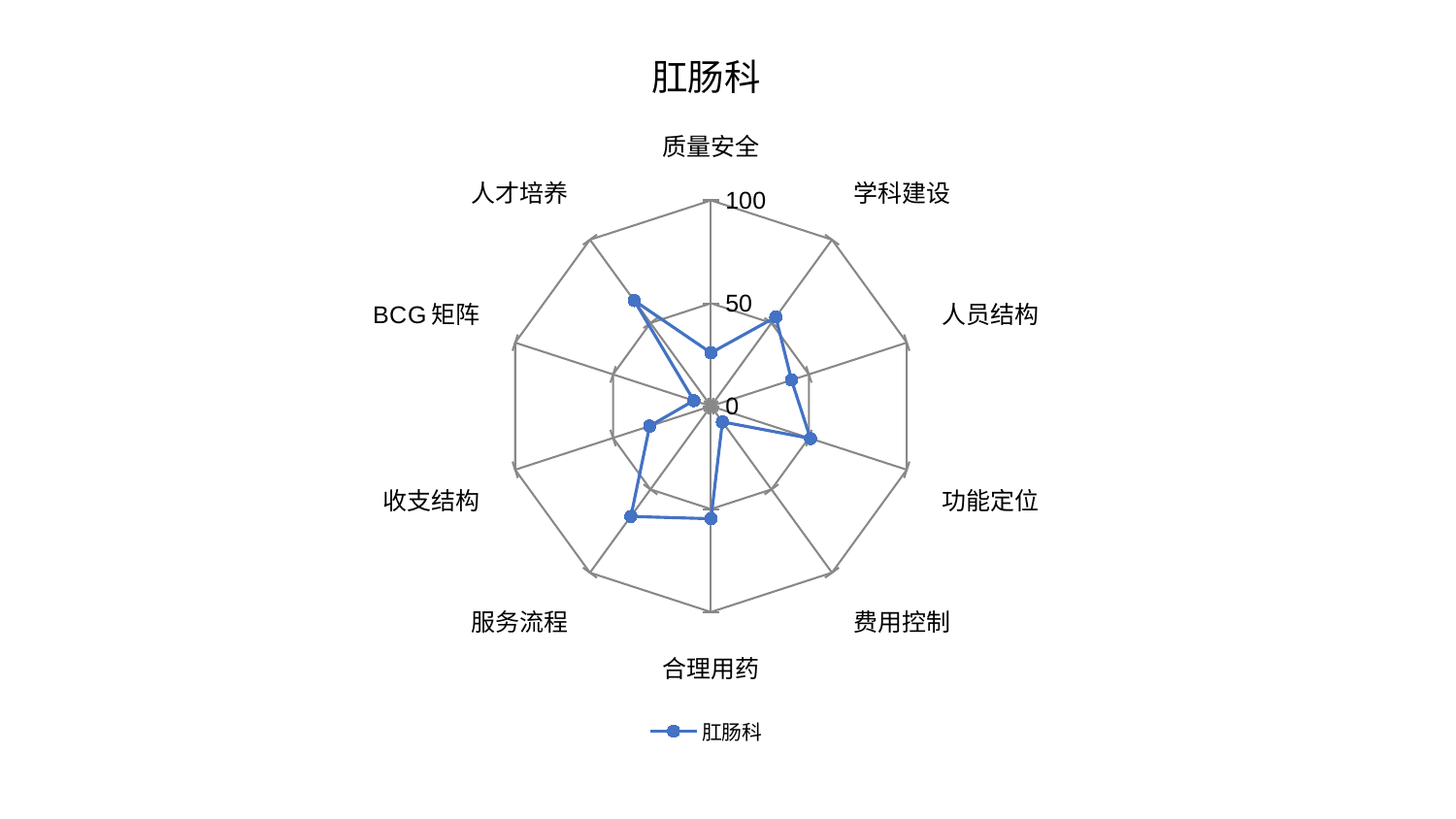

### Chart: 肛肠科

| Category | 肛肠科 |
|---|---|
| 质量安全 | 25.92079589459813 |
| 学科建设 | 53.576516814275095 |
| 人员结构 | 41.15023150723613 |
| 功能定位 | 50.77662521010202 |
| 费用控制 | 9.462442618855578 |
| 合理用药 | 54.68843227880459 |
| 服务流程 | 66.20882205664353 |
| 收支结构 | 31.340599653037838 |
| BCG矩阵 | 8.777818187256397 |
| 人才培养 | 63.4426645817195 |
117